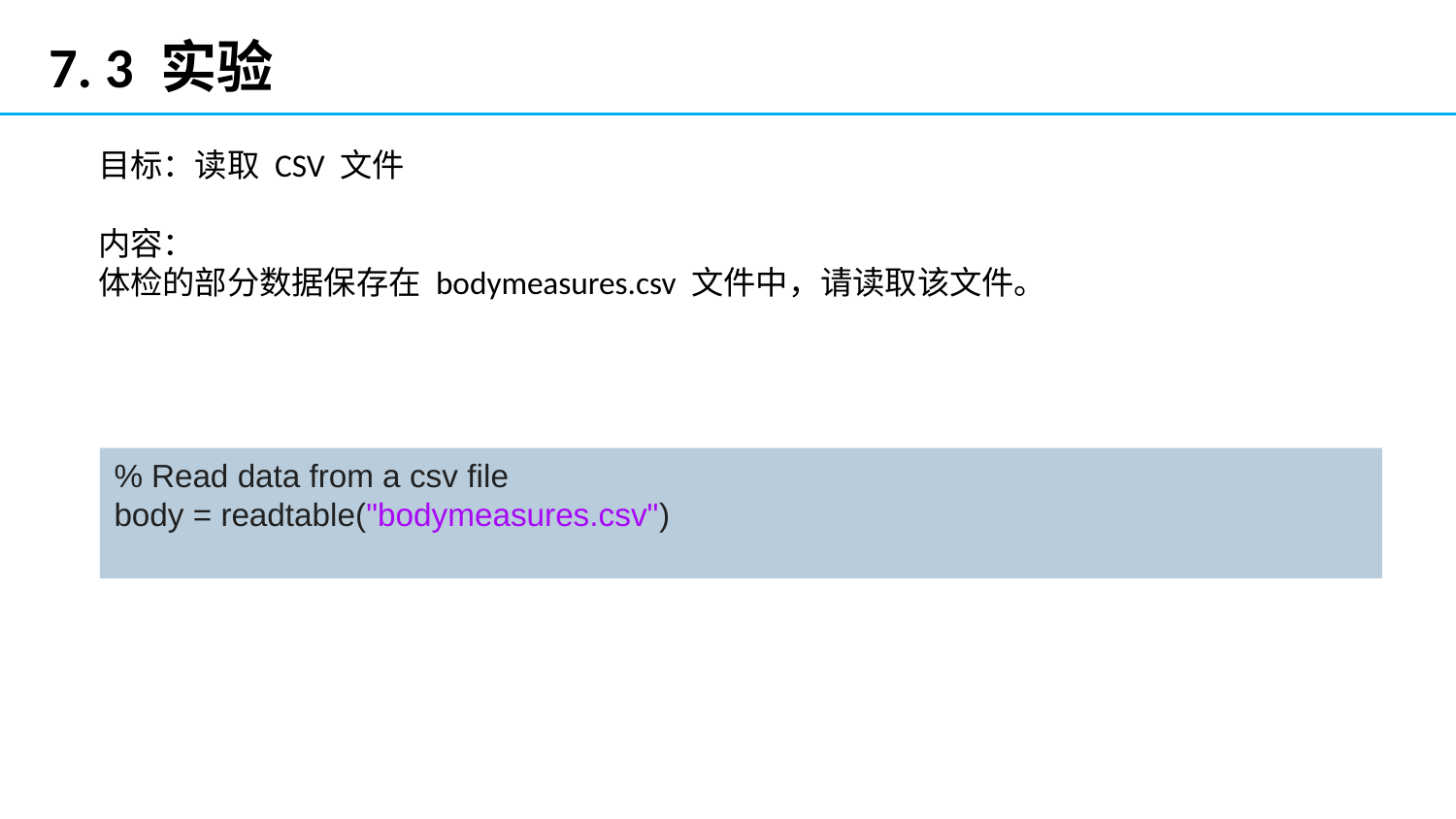

# 7. 3 实验
目标：读取 CSV 文件
内容：
体检的部分数据保存在 bodymeasures.csv 文件中，请读取该文件。
% Read data from a csv file
body = readtable("bodymeasures.csv")